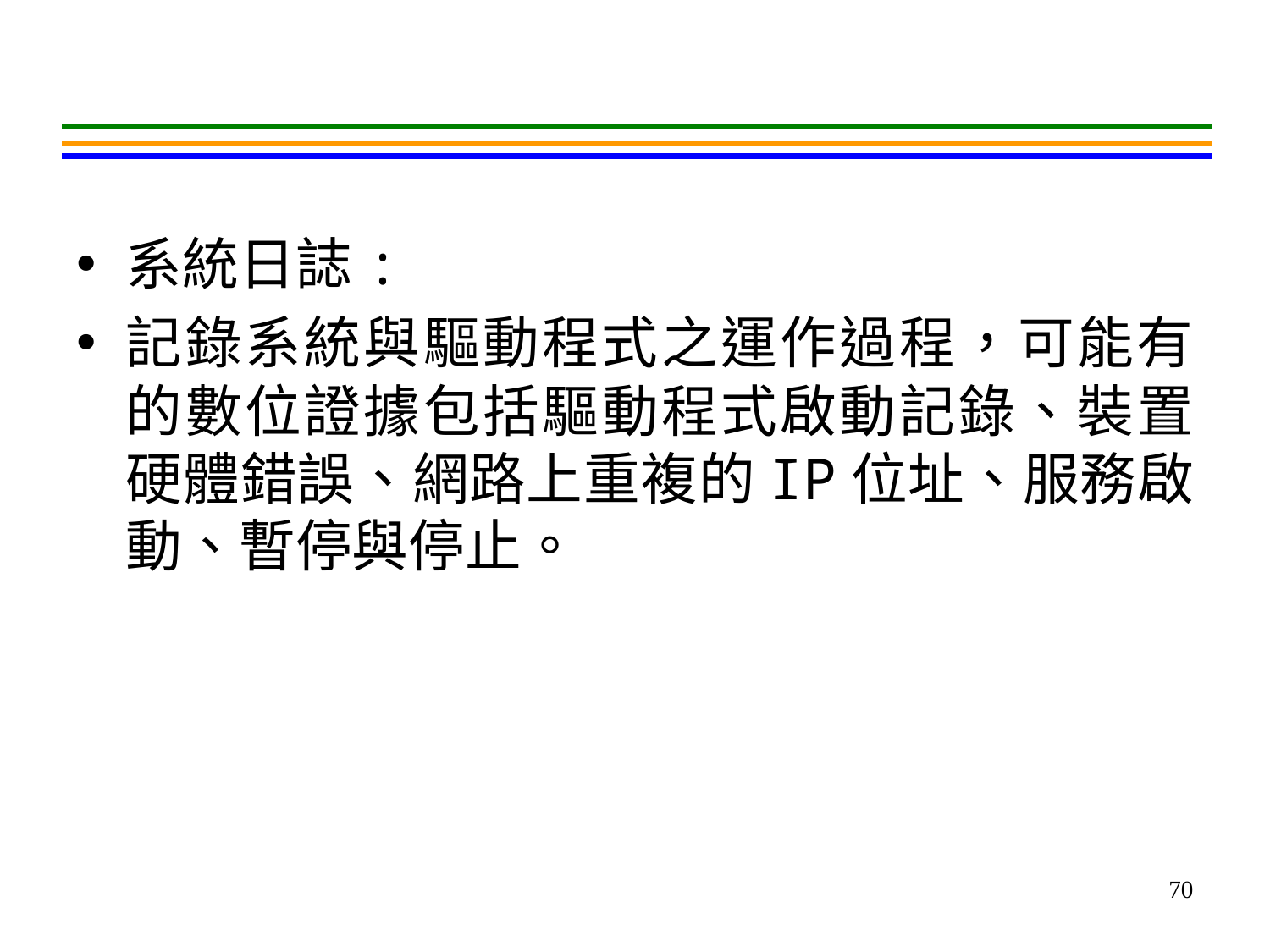

#
系統日誌:
記錄系統與驅動程式之運作過程，可能有的數位證據包括驅動程式啟動記錄、裝置硬體錯誤、網路上重複的IP位址、服務啟動、暫停與停止。
70